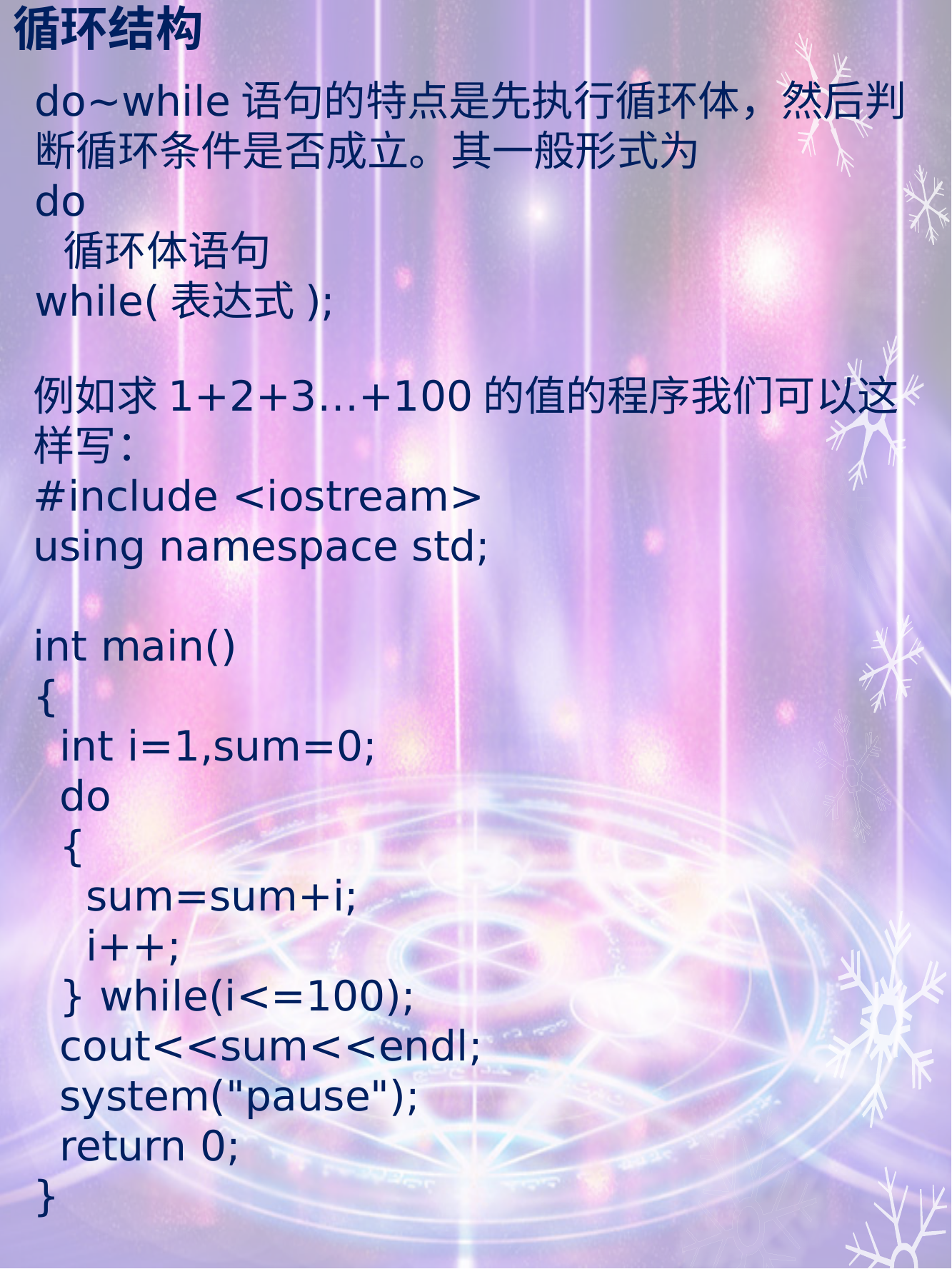

# 循环结构
do~while语句的特点是先执行循环体，然后判断循环条件是否成立。其一般形式为
do
  循环体语句
while(表达式);

例如求1+2+3…+100的值的程序我们可以这样写：
#include <iostream>
using namespace std;

int main()
{
  int i=1,sum=0;
  do
  {
    sum=sum+i;
    i++;
  } while(i<=100);
  cout<<sum<<endl;
  system("pause");
  return 0;
}